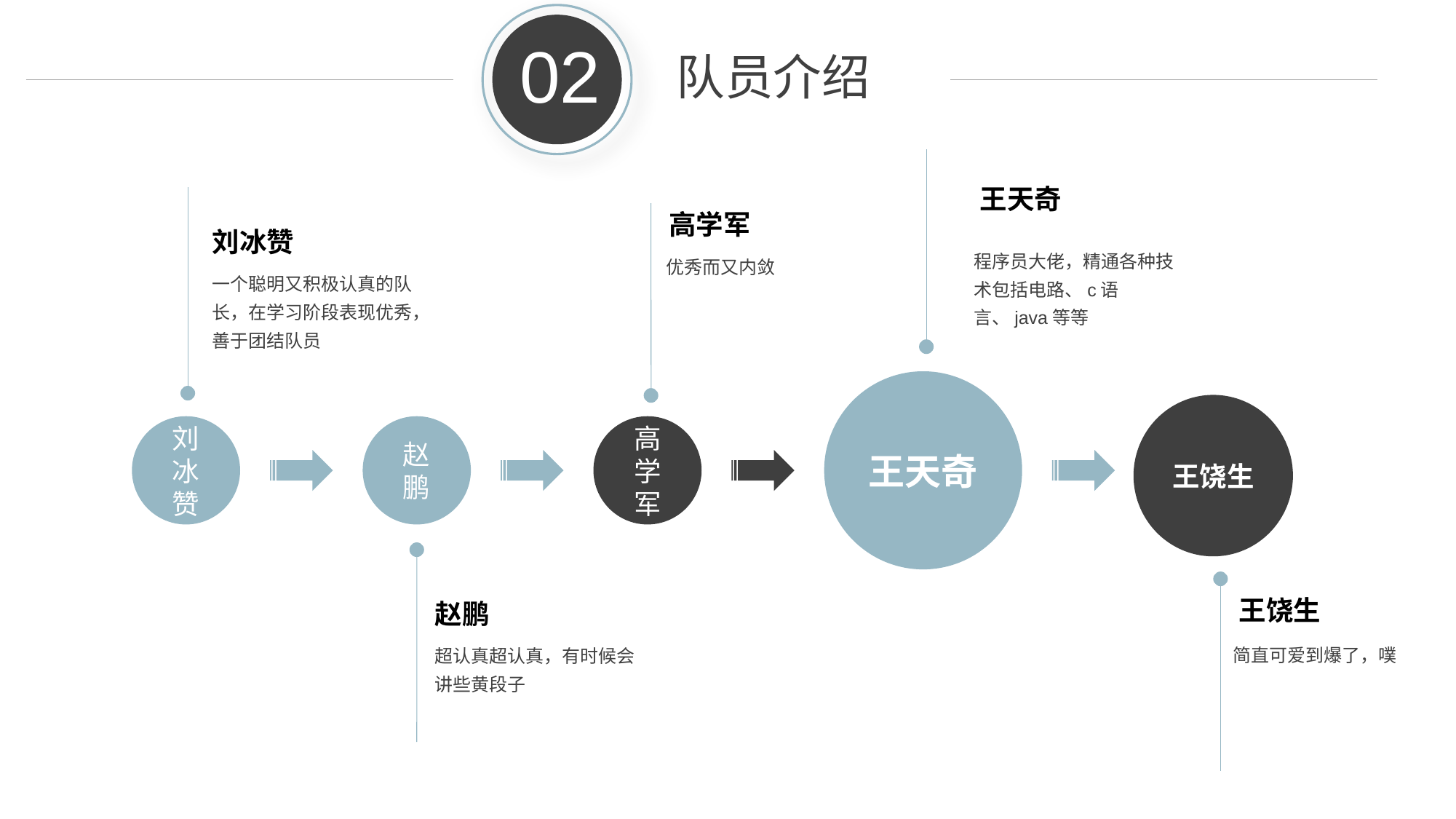

02
队员介绍

  王天奇

高学军

刘冰赞
程序员大佬，精通各种技术包括电路、c语言、java等等
优秀而又内敛
一个聪明又积极认真的队长，在学习阶段表现优秀，善于团结队员
王天奇
王饶生
刘冰赞
赵鹏
高学军

王饶生
赵鹏
简直可爱到爆了，噗
超认真超认真，有时候会讲些黄段子